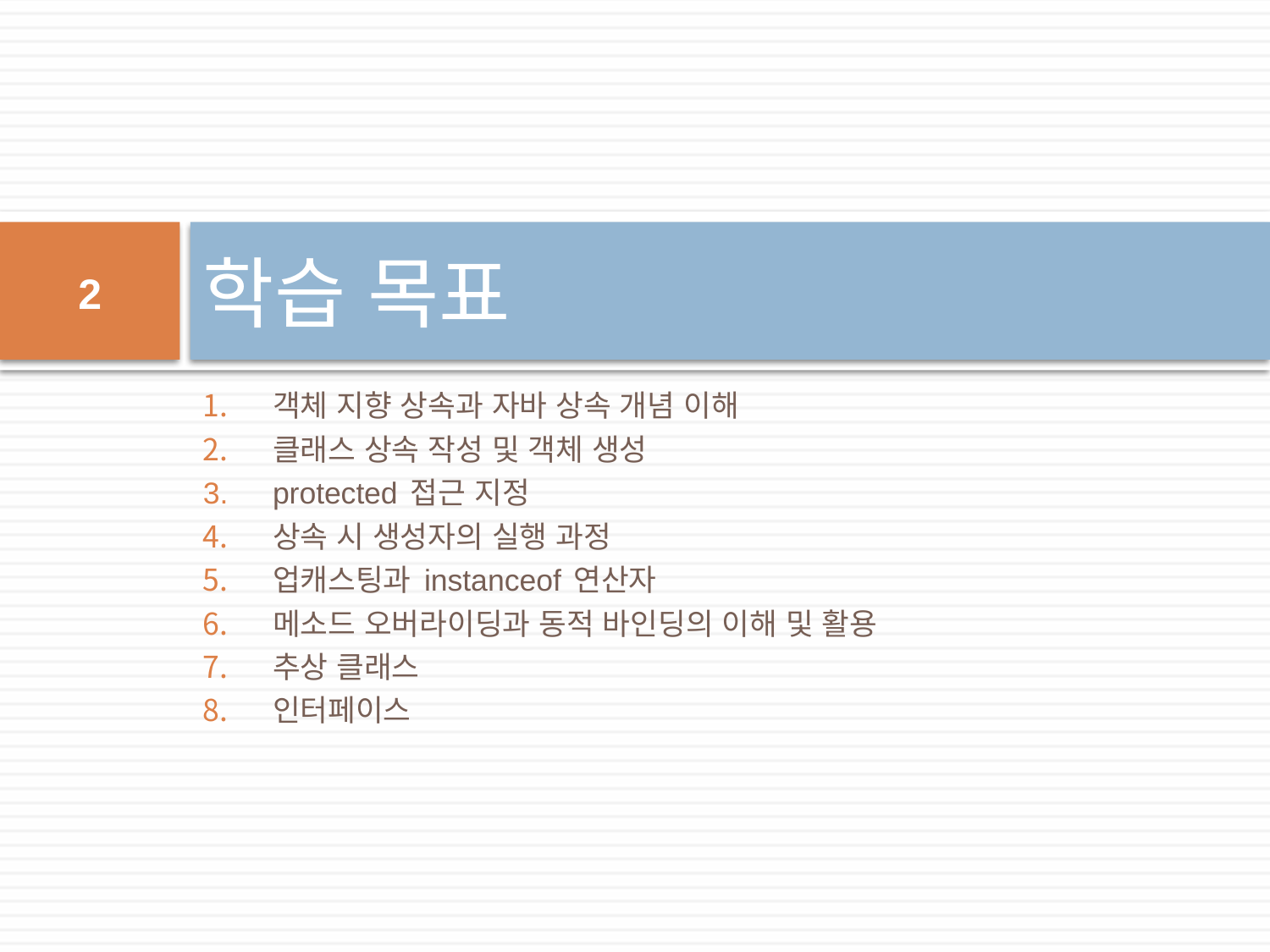

# 학습 목표
2
객체 지향 상속과 자바 상속 개념 이해
클래스 상속 작성 및 객체 생성
protected 접근 지정
상속 시 생성자의 실행 과정
업캐스팅과 instanceof 연산자
메소드 오버라이딩과 동적 바인딩의 이해 및 활용
추상 클래스
인터페이스